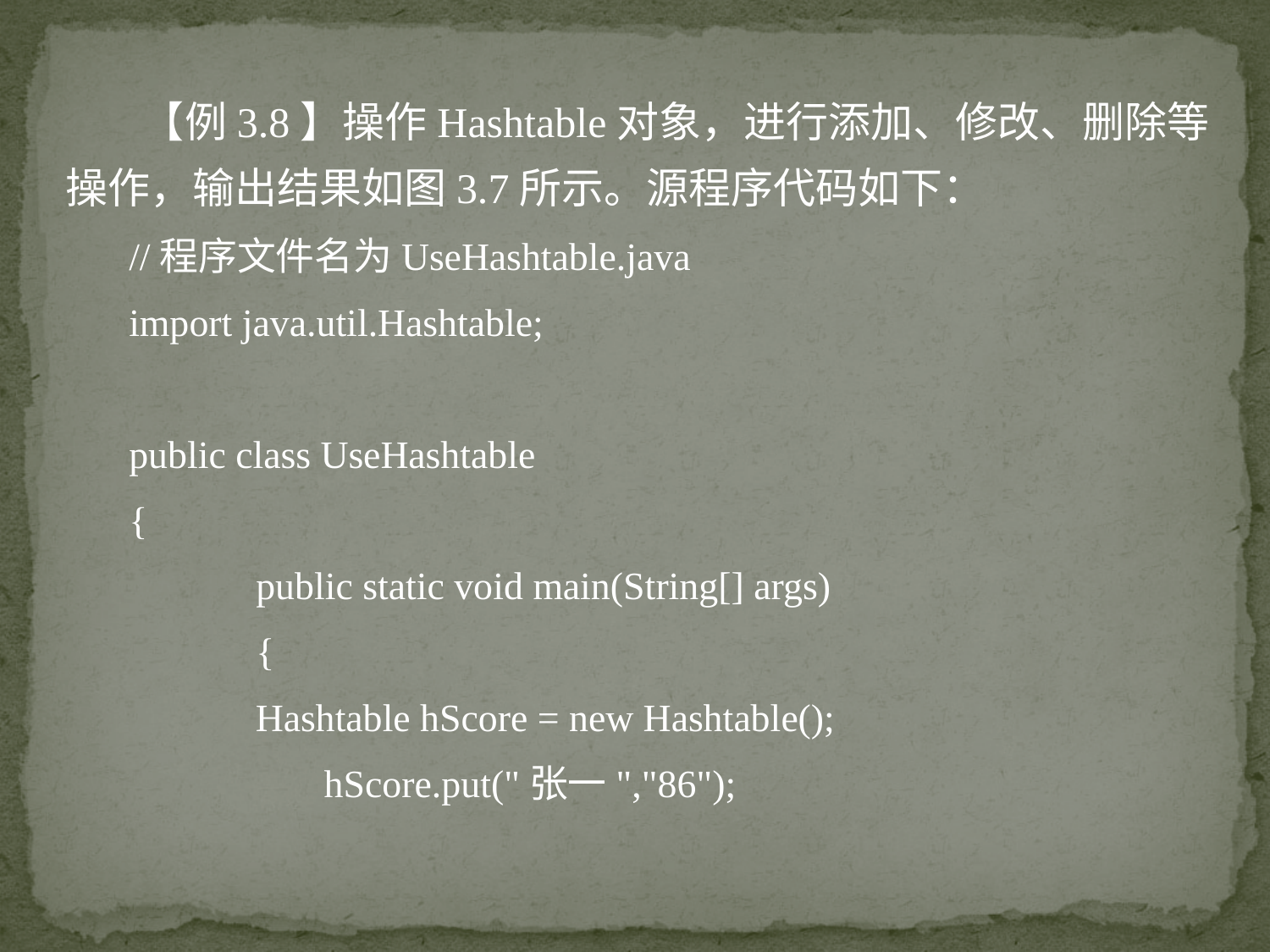

【例3.8】操作Hashtable对象，进行添加、修改、删除等操作，输出结果如图3.7所示。源程序代码如下：
//程序文件名为UseHashtable.java
import java.util.Hashtable;

public class UseHashtable
{
	public static void main(String[] args)
	{
             Hashtable hScore = new Hashtable();
	       hScore.put("张一","86");